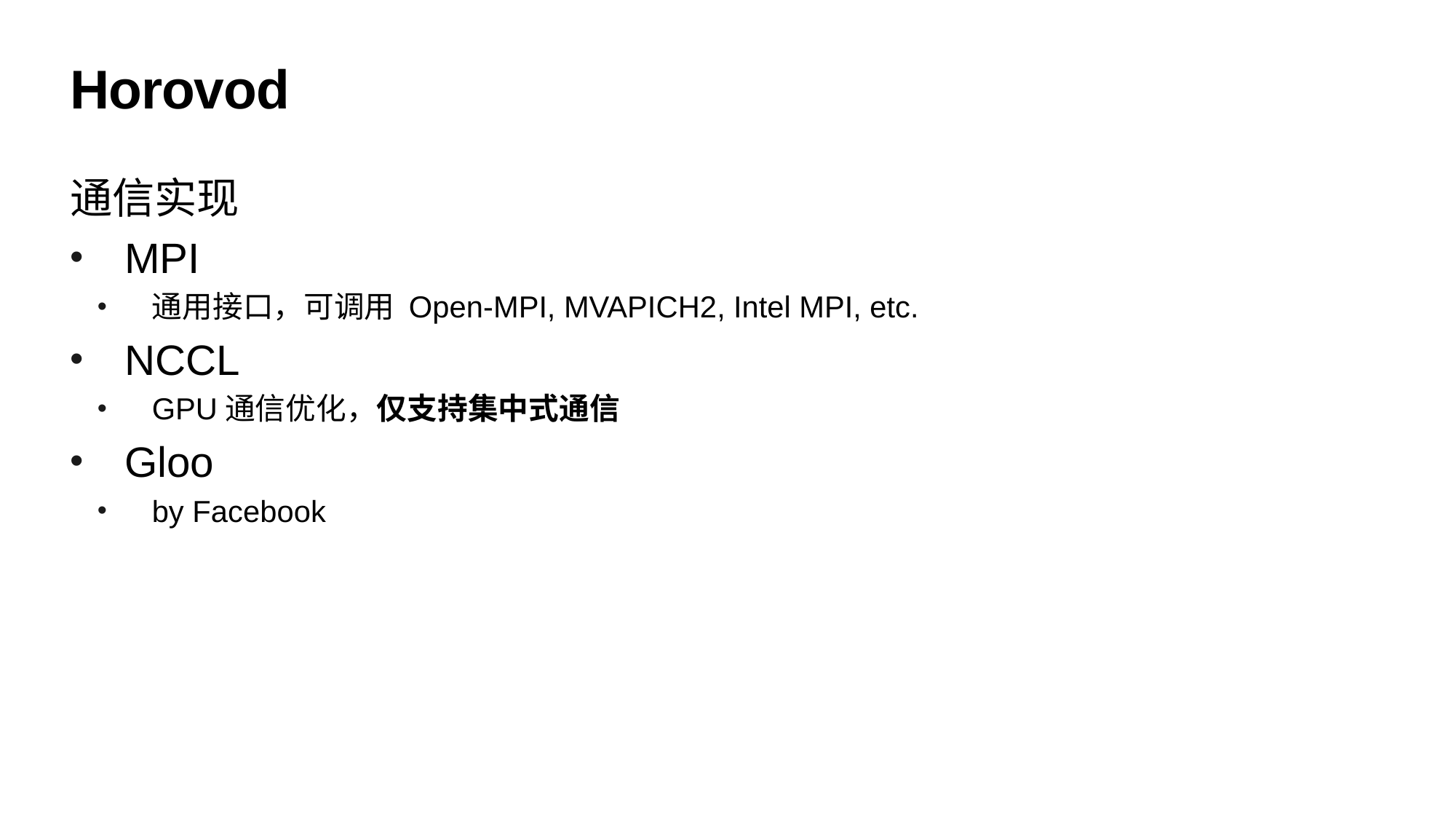

# Horovod
通信实现
MPI
通用接口，可调用 Open-MPI, MVAPICH2, Intel MPI, etc.
NCCL
GPU通信优化，仅支持集中式通信
Gloo
by Facebook